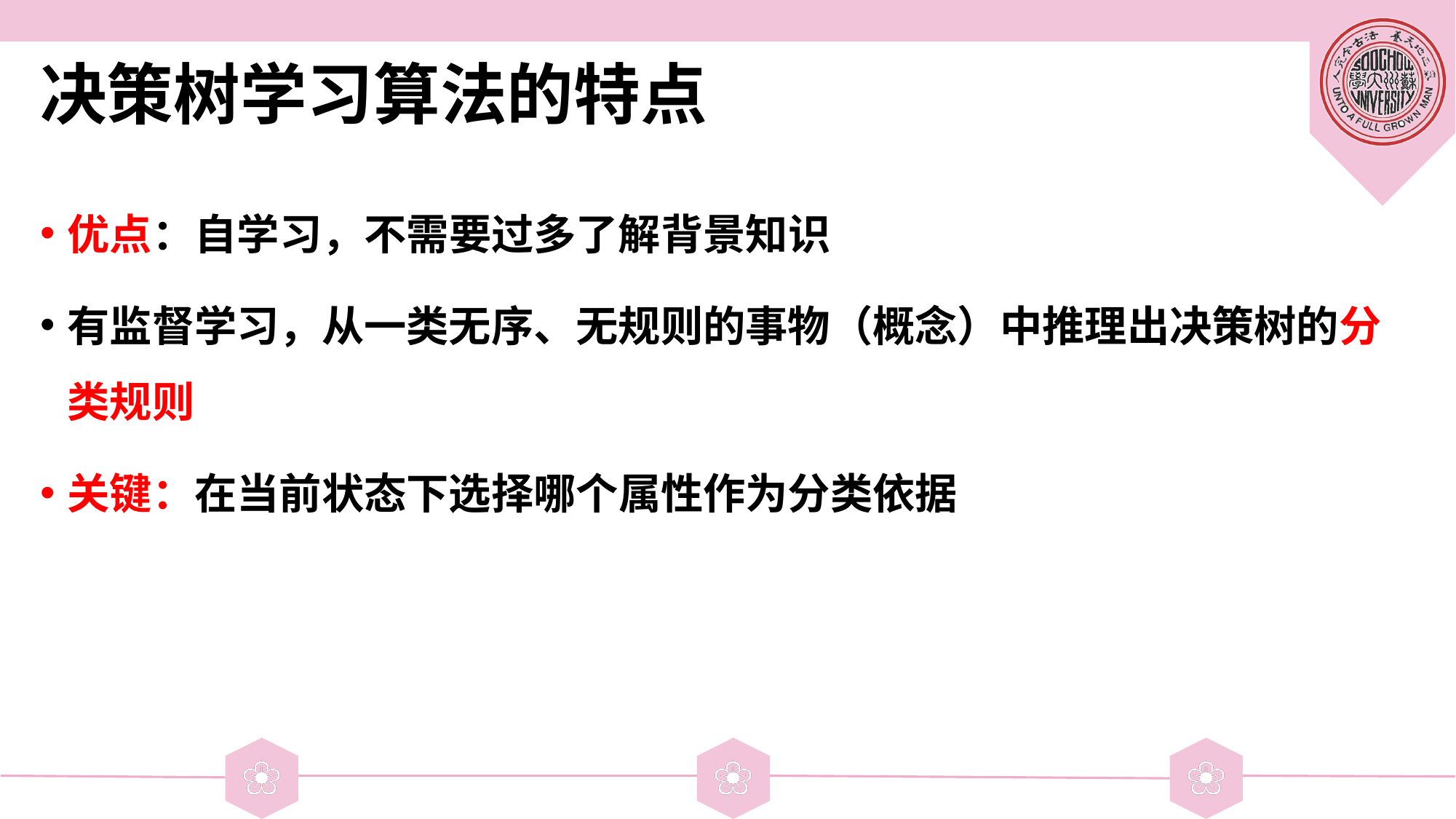

# 决策树学习算法的特点
优点：自学习，不需要过多了解背景知识
有监督学习，从一类无序、无规则的事物（概念）中推理出决策树的分类规则
关键：在当前状态下选择哪个属性作为分类依据